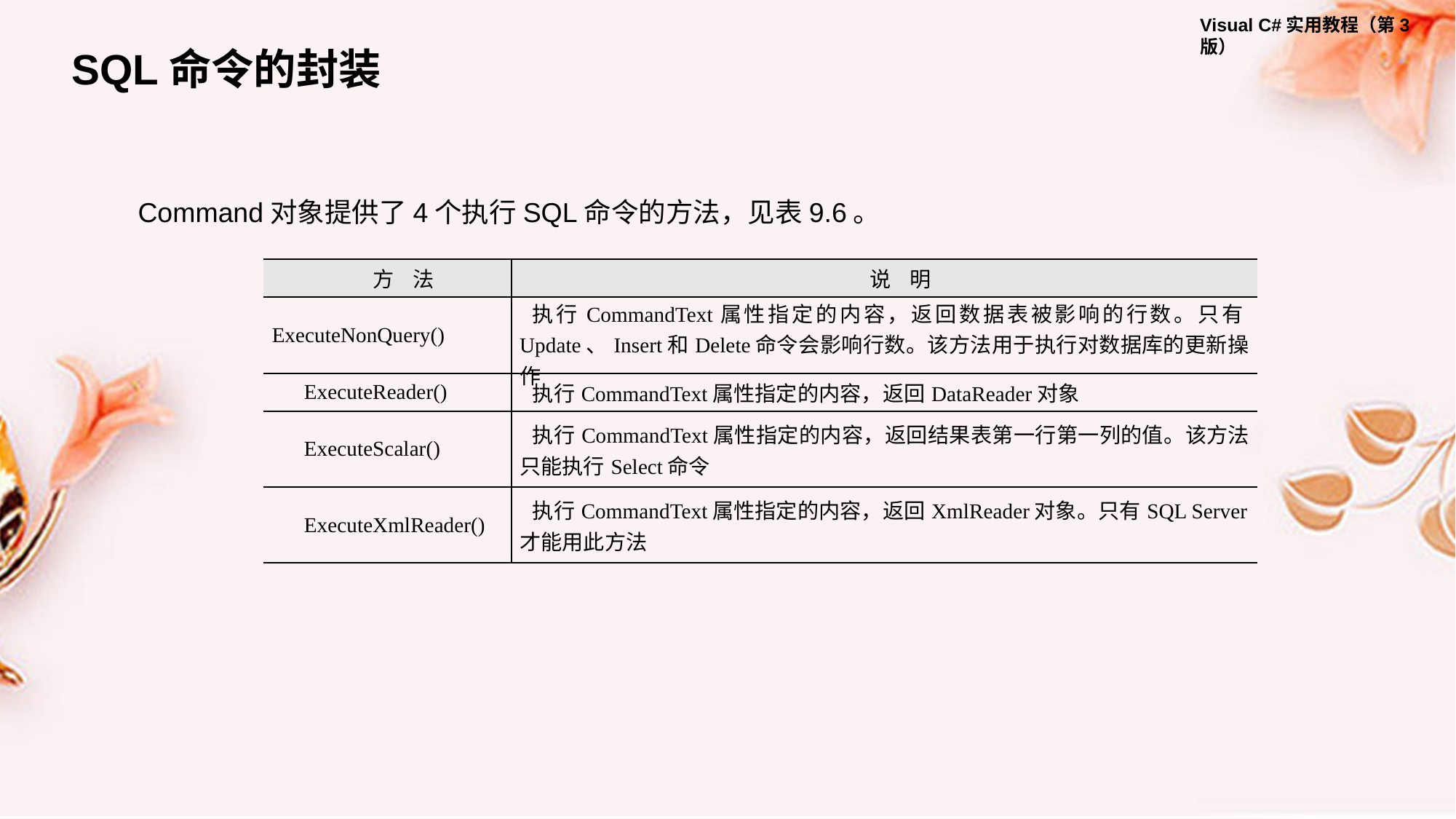

SQL命令的封装
Command对象提供了4个执行SQL命令的方法，见表9.6。
| 方 法 | 说 明 |
| --- | --- |
| ExecuteNonQuery() | 执行CommandText属性指定的内容，返回数据表被影响的行数。只有Update、Insert和Delete命令会影响行数。该方法用于执行对数据库的更新操作 |
| ExecuteReader() | 执行CommandText属性指定的内容，返回DataReader对象 |
| ExecuteScalar() | 执行CommandText属性指定的内容，返回结果表第一行第一列的值。该方法只能执行Select命令 |
| ExecuteXmlReader() | 执行CommandText属性指定的内容，返回XmlReader对象。只有SQL Server才能用此方法 |